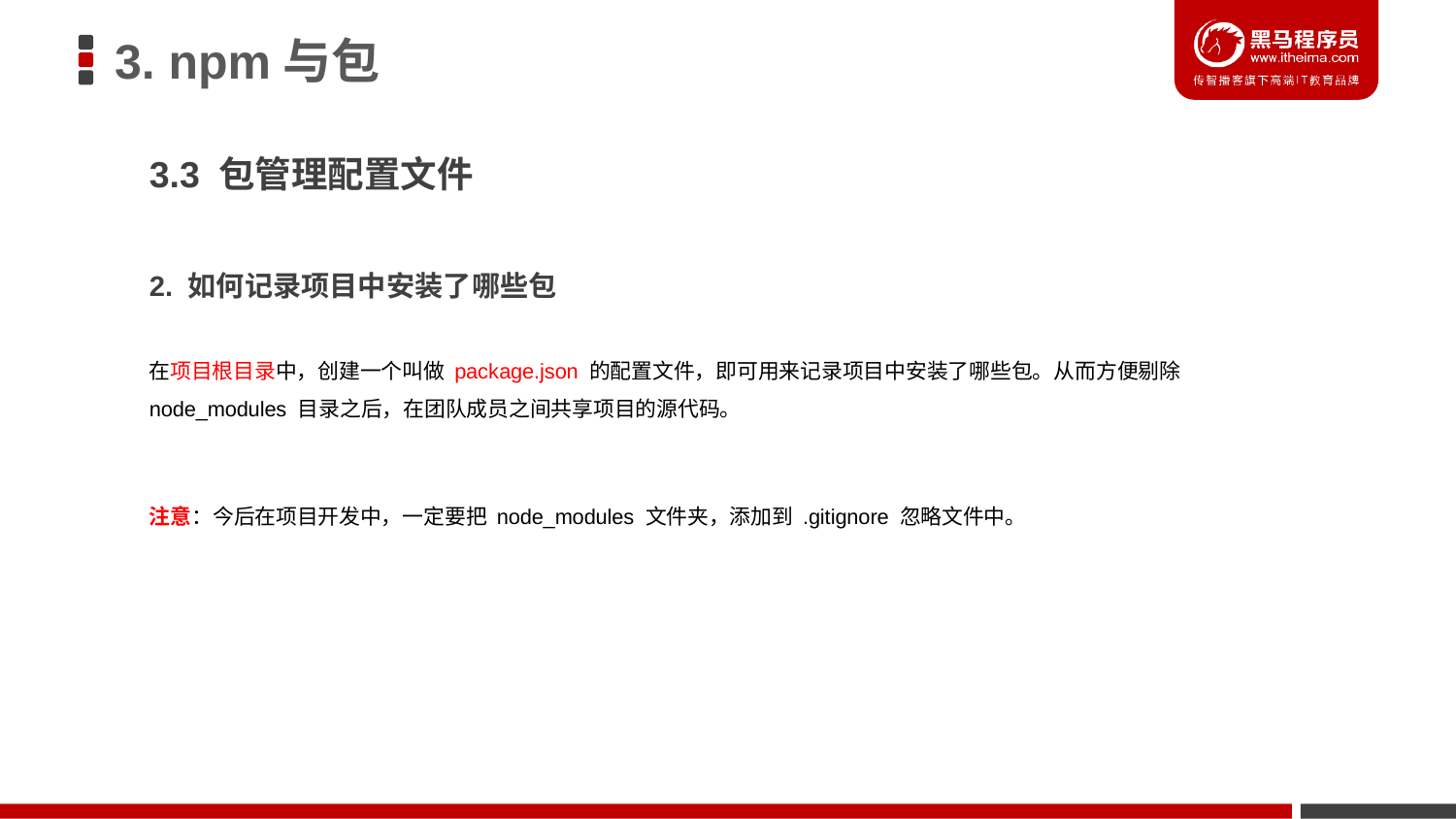

# 3. npm与包
3.3 包管理配置文件
2. 如何记录项目中安装了哪些包
在项目根目录中，创建一个叫做 package.json 的配置文件，即可用来记录项目中安装了哪些包。从而方便剔除 node_modules 目录之后，在团队成员之间共享项目的源代码。

注意：今后在项目开发中，一定要把 node_modules 文件夹，添加到 .gitignore 忽略文件中。